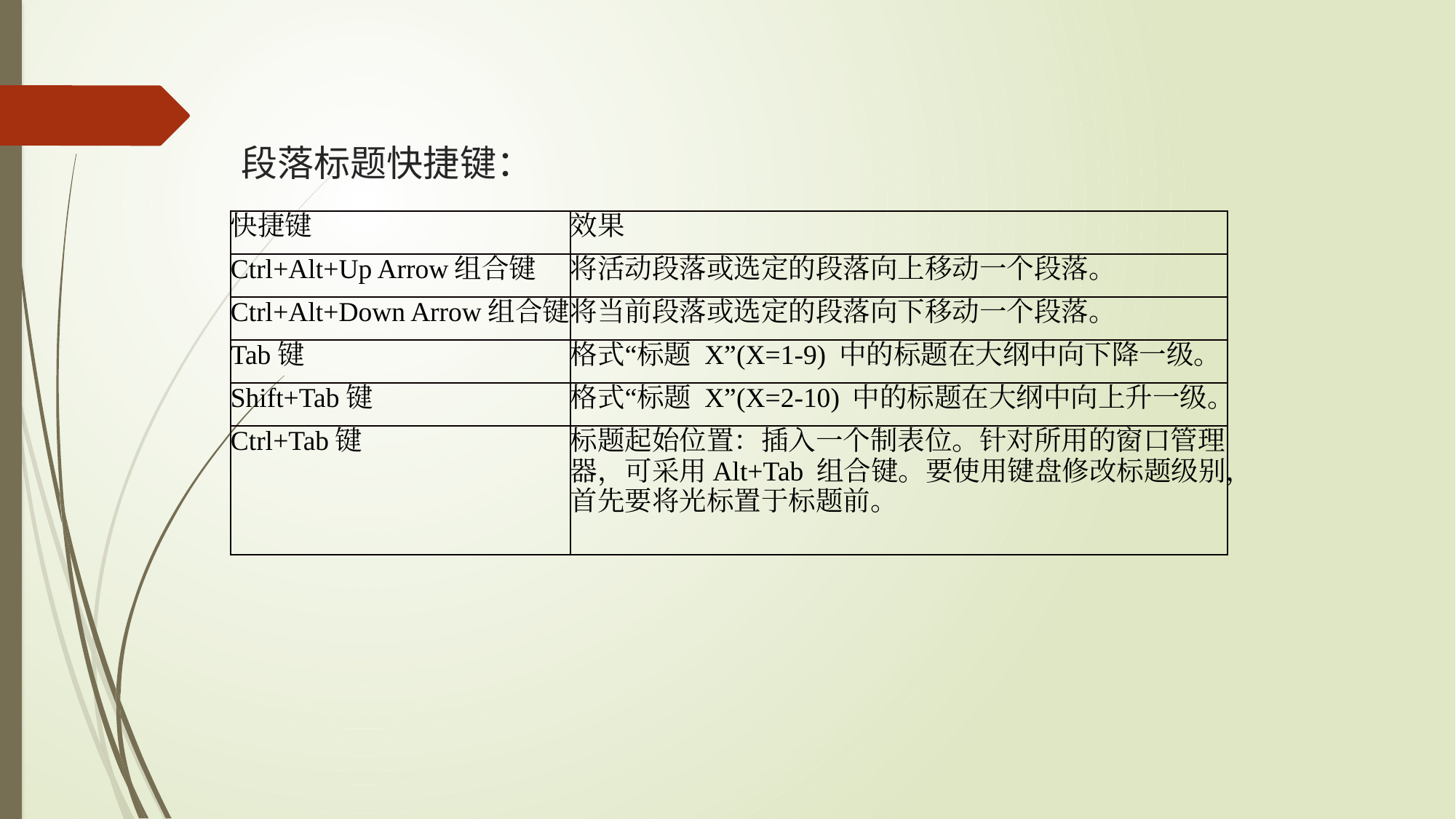

# 段落标题快捷键：
| 快捷键 | 效果 |
| --- | --- |
| Ctrl+Alt+Up Arrow组合键 | 将活动段落或选定的段落向上移动一个段落。 |
| Ctrl+Alt+Down Arrow组合键 | 将当前段落或选定的段落向下移动一个段落。 |
| Tab键 | 格式“标题 X”(X=1-9) 中的标题在大纲中向下降一级。 |
| Shift+Tab键 | 格式“标题 X”(X=2-10) 中的标题在大纲中向上升一级。 |
| Ctrl+Tab键 | 标题起始位置：插入一个制表位。针对所用的窗口管理器，可采用Alt+Tab 组合键。要使用键盘修改标题级别，首先要将光标置于标题前。 |